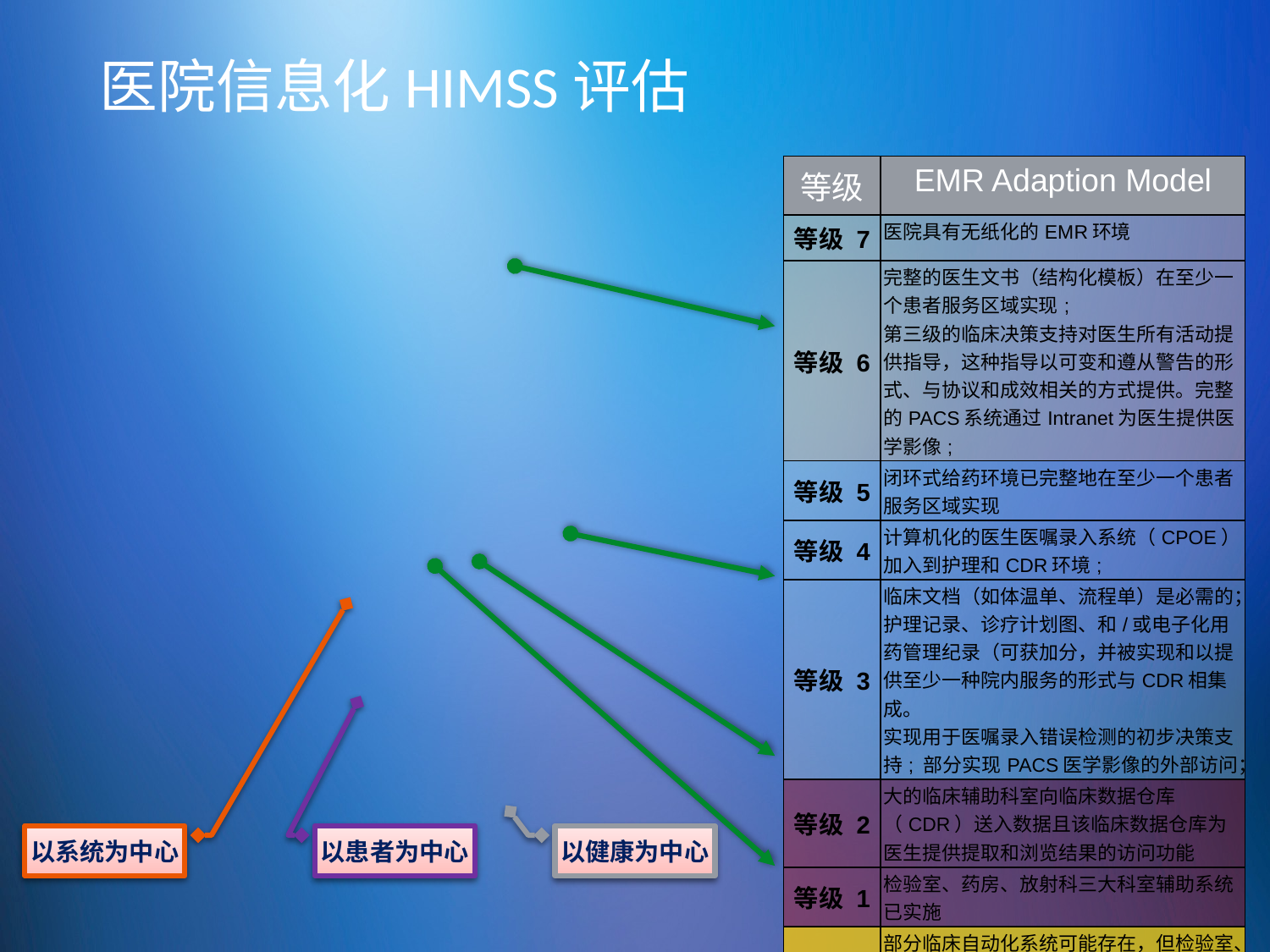

# 医院信息化HIMSS评估
| 等级 | EMR Adaption Model |
| --- | --- |
| 等级 7 | 医院具有无纸化的EMR环境 |
| 等级 6 | 完整的医生文书（结构化模板）在至少一个患者服务区域实现; 第三级的临床决策支持对医生所有活动提供指导，这种指导以可变和遵从警告的形式、与协议和成效相关的方式提供。完整的PACS系统通过Intranet为医生提供医学影像; |
| 等级 5 | 闭环式给药环境已完整地在至少一个患者服务区域实现 |
| 等级 4 | 计算机化的医生医嘱录入系统（CPOE）加入到护理和CDR环境; |
| 等级 3 | 临床文档（如体温单、流程单）是必需的；护理记录、诊疗计划图、和/或电子化用药管理纪录（可获加分，并被实现和以提供至少一种院内服务的形式与CDR相集成。 实现用于医嘱录入错误检测的初步决策支持; 部分实现PACS医学影像的外部访问； |
| 等级 2 | 大的临床辅助科室向临床数据仓库（CDR）送入数据且该临床数据仓库为医生提供提取和浏览结果的访问功能 |
| 等级 1 | 检验室、药房、放射科三大科室辅助系统已实施 |
| 等级 0 | 部分临床自动化系统可能存在，但检验室、药房、放射科三大辅助科室系统尚未实现 |
Ancillary
医技辅助
Analytics
分析度量
Clinical
临床医疗

EMR Core
电子病历为核心

Integration
集成平台
BackOffice
后勤管理

Hospital Operation
医院运营
以系统为中心
以患者为中心
以健康为中心